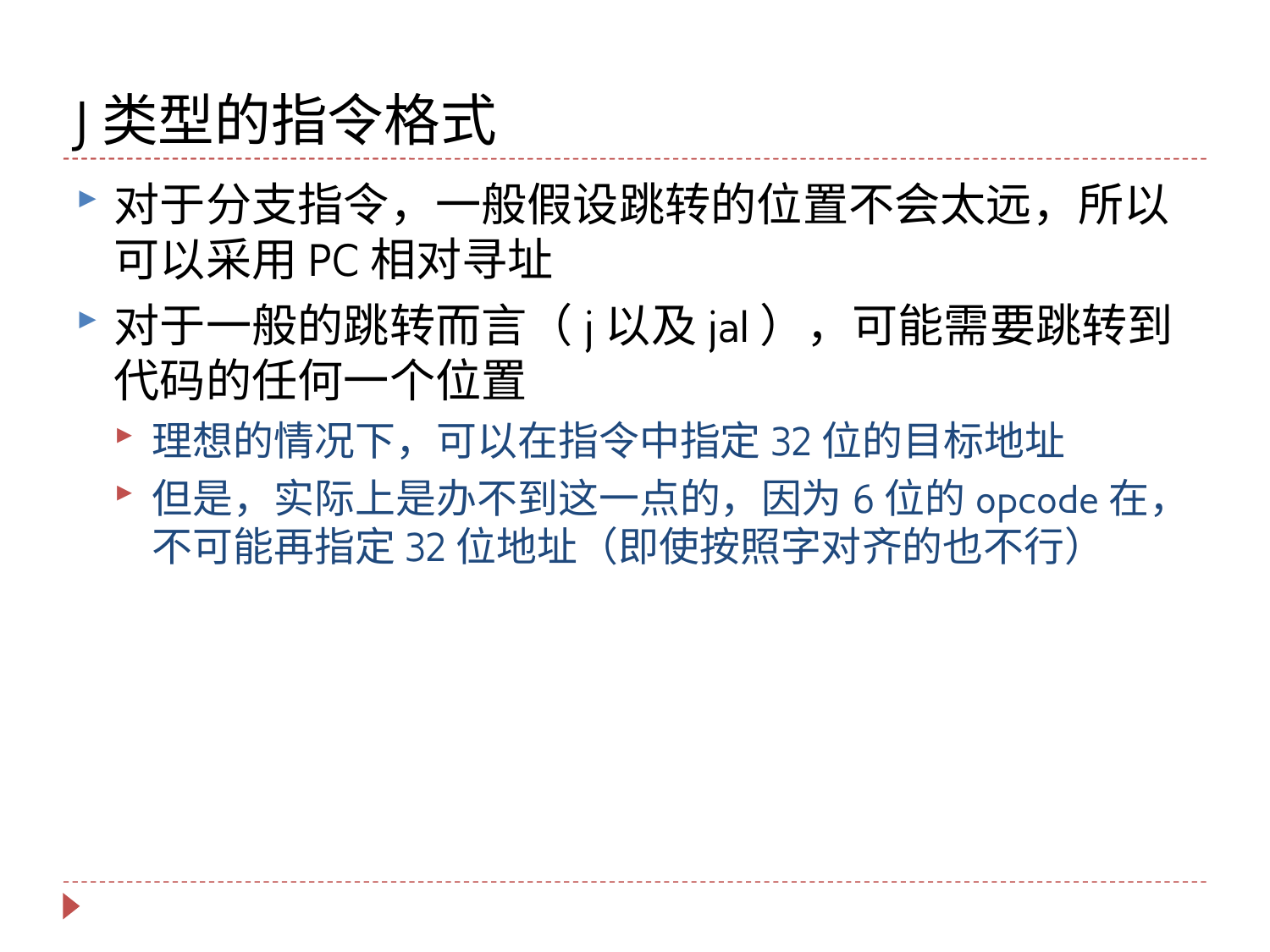

# J类型的指令格式
对于分支指令，一般假设跳转的位置不会太远，所以可以采用PC相对寻址
对于一般的跳转而言（j以及jal），可能需要跳转到代码的任何一个位置
理想的情况下，可以在指令中指定32位的目标地址
但是，实际上是办不到这一点的，因为6位的opcode在，不可能再指定32位地址（即使按照字对齐的也不行）